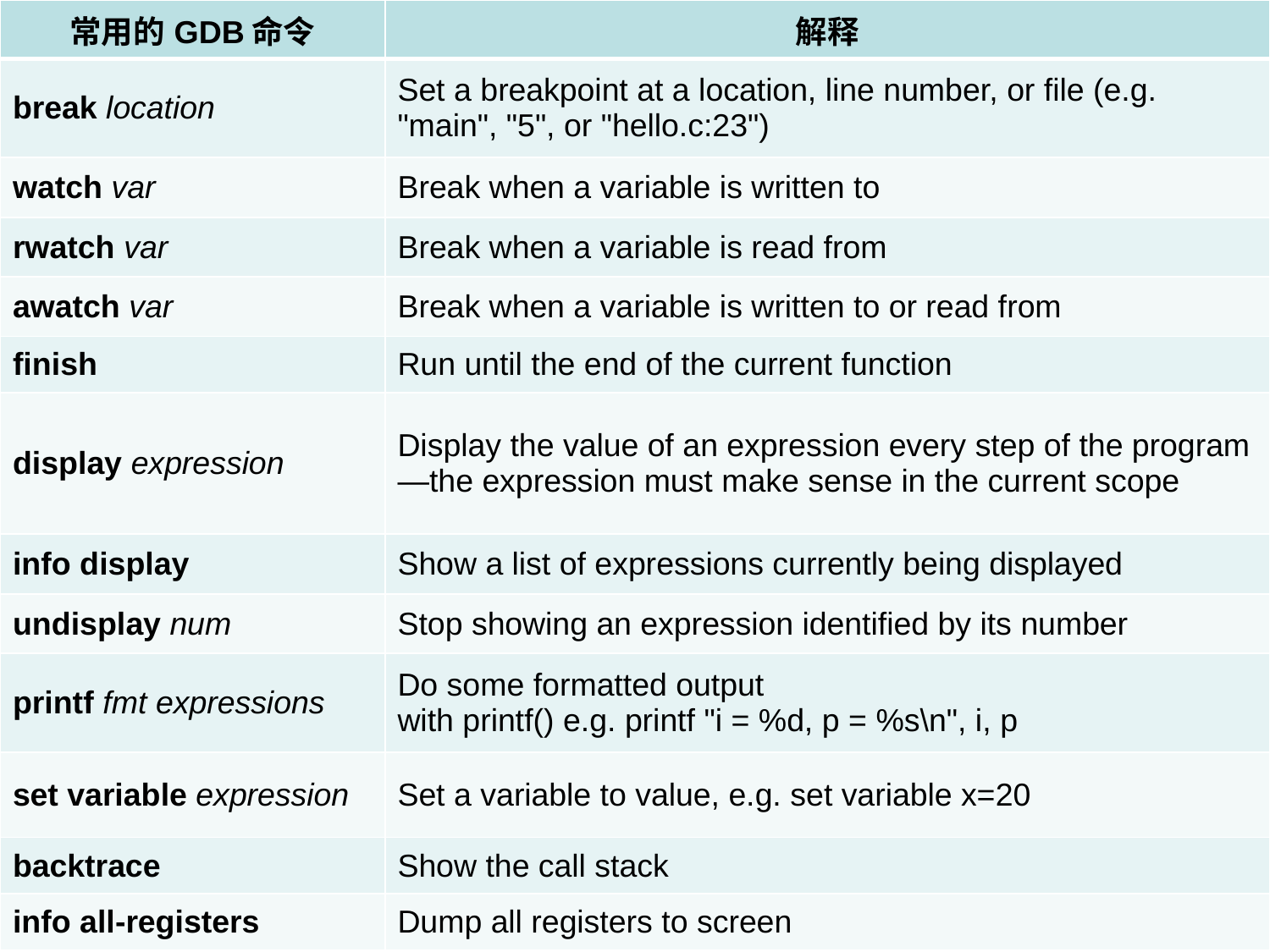

| 常用的GDB命令 | 解释 |
| --- | --- |
| break location | Set a breakpoint at a location, line number, or file (e.g. "main", "5", or "hello.c:23") |
| watch var | Break when a variable is written to |
| rwatch var | Break when a variable is read from |
| awatch var | Break when a variable is written to or read from |
| finish | Run until the end of the current function |
| display expression | Display the value of an expression every step of the program—the expression must make sense in the current scope |
| info display | Show a list of expressions currently being displayed |
| undisplay num | Stop showing an expression identified by its number |
| printf fmt expressions | Do some formatted output with printf() e.g. printf "i = %d, p = %s\n", i, p |
| set variable expression | Set a variable to value, e.g. set variable x=20 |
| backtrace | Show the call stack |
| info all-registers | Dump all registers to screen |